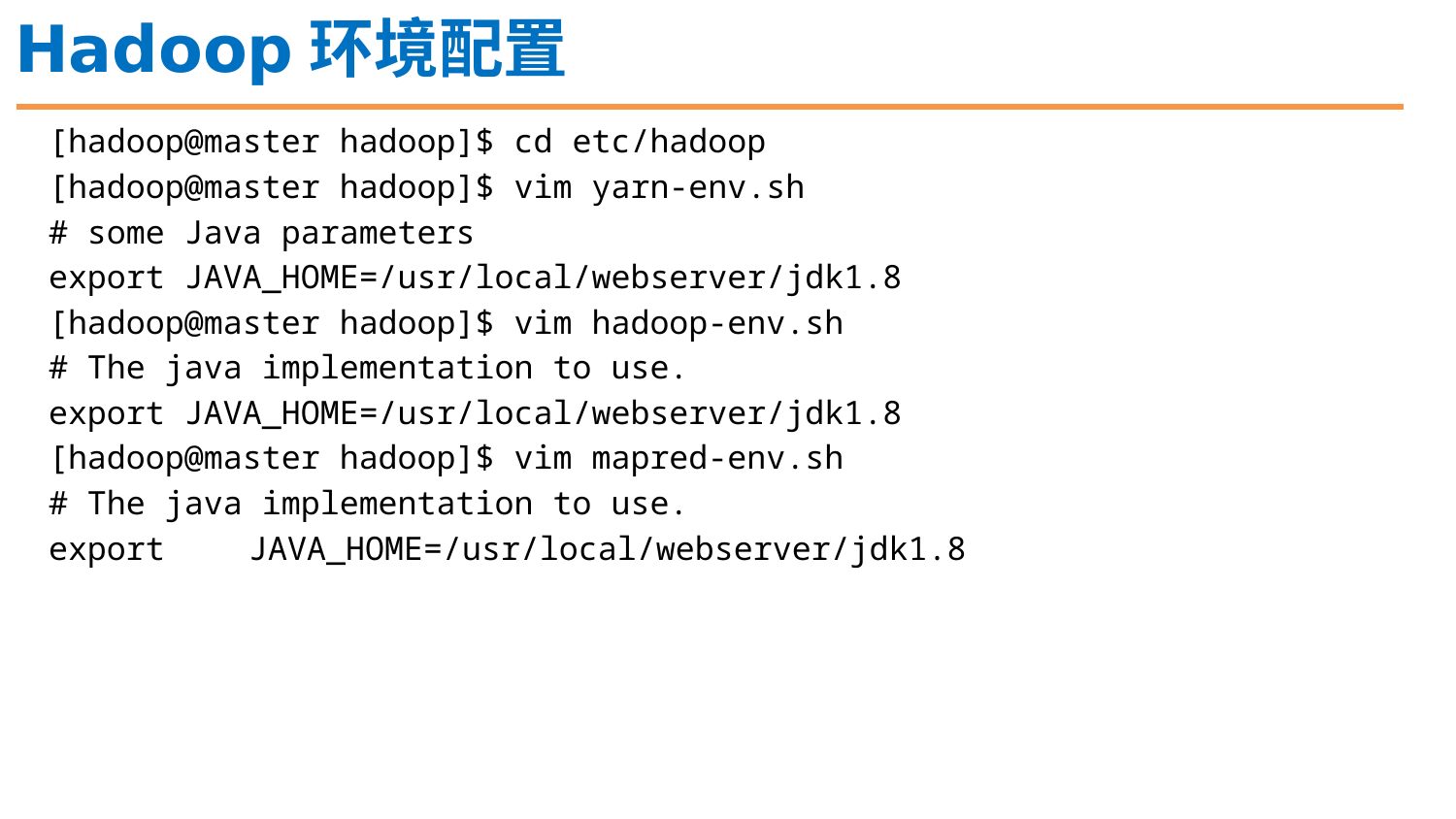

Hadoop环境配置
[hadoop@master hadoop]$ cd etc/hadoop
[hadoop@master hadoop]$ vim yarn-env.sh
# some Java parameters
export JAVA_HOME=/usr/local/webserver/jdk1.8
[hadoop@master hadoop]$ vim hadoop-env.sh
# The java implementation to use.
export JAVA_HOME=/usr/local/webserver/jdk1.8
[hadoop@master hadoop]$ vim mapred-env.sh
# The java implementation to use.
export	JAVA_HOME=/usr/local/webserver/jdk1.8